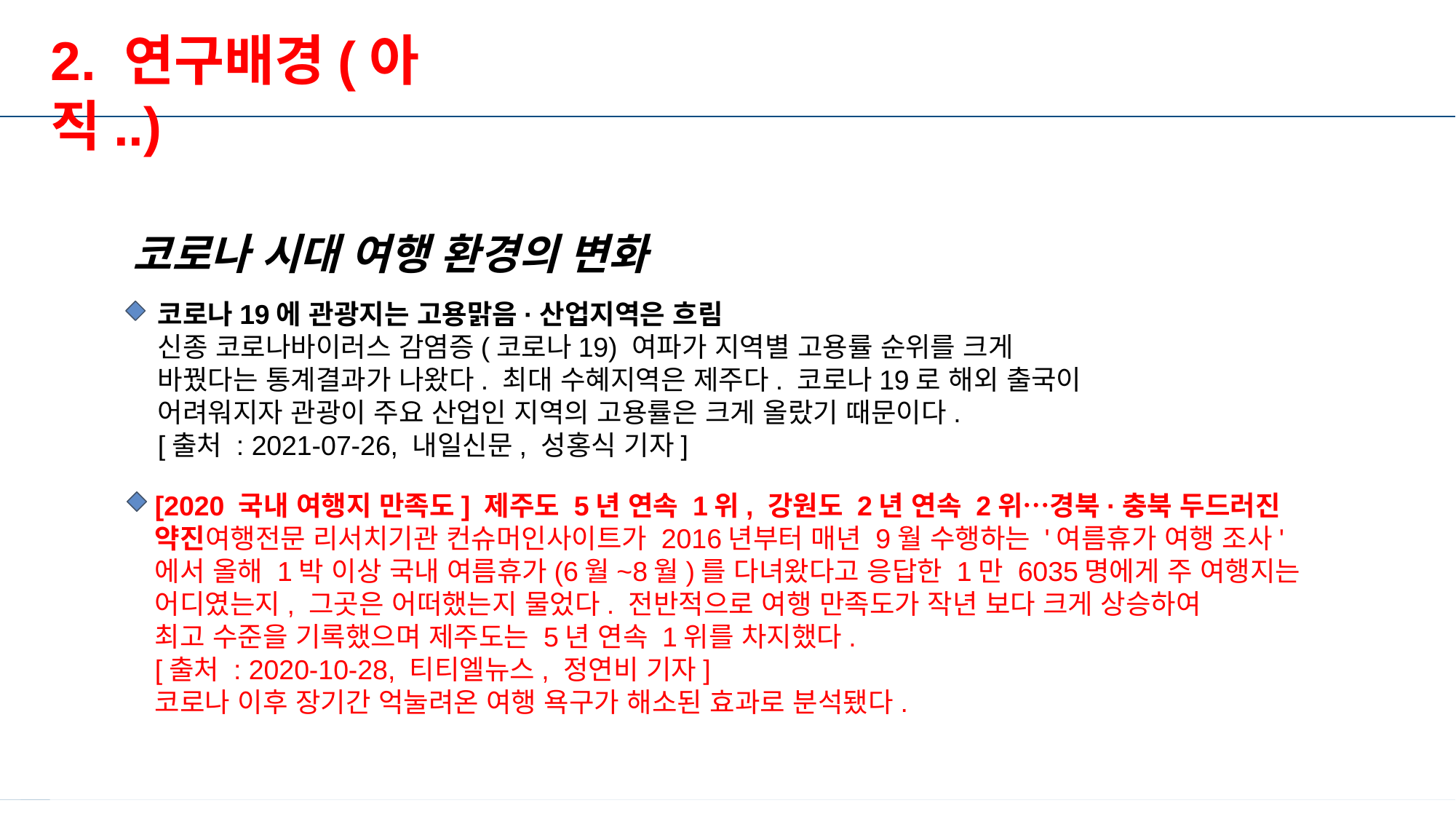

2. 연구배경(아직..)
코로나 시대 여행 환경의 변화
코로나19에 관광지는 고용맑음·산업지역은 흐림
신종 코로나바이러스 감염증(코로나19) 여파가 지역별 고용률 순위를 크게
바꿨다는 통계결과가 나왔다. 최대 수혜지역은 제주다. 코로나19로 해외 출국이 어려워지자 관광이 주요 산업인 지역의 고용률은 크게 올랐기 때문이다.
[출처 : 2021-07-26, 내일신문, 성홍식 기자]

[2020 국내 여행지 만족도] 제주도 5년 연속 1위, 강원도 2년 연속 2위…경북·충북 두드러진 약진여행전문 리서치기관 컨슈머인사이트가 2016년부터 매년 9월 수행하는 '여름휴가 여행 조사'에서 올해 1박 이상 국내 여름휴가(6월~8월)를 다녀왔다고 응답한 1만 6035명에게 주 여행지는
어디였는지, 그곳은 어떠했는지 물었다. 전반적으로 여행 만족도가 작년 보다 크게 상승하여
최고 수준을 기록했으며 제주도는 5년 연속 1위를 차지했다.
[출처 : 2020-10-28, 티티엘뉴스, 정연비 기자]
코로나 이후 장기간 억눌려온 여행 욕구가 해소된 효과로 분석됐다.